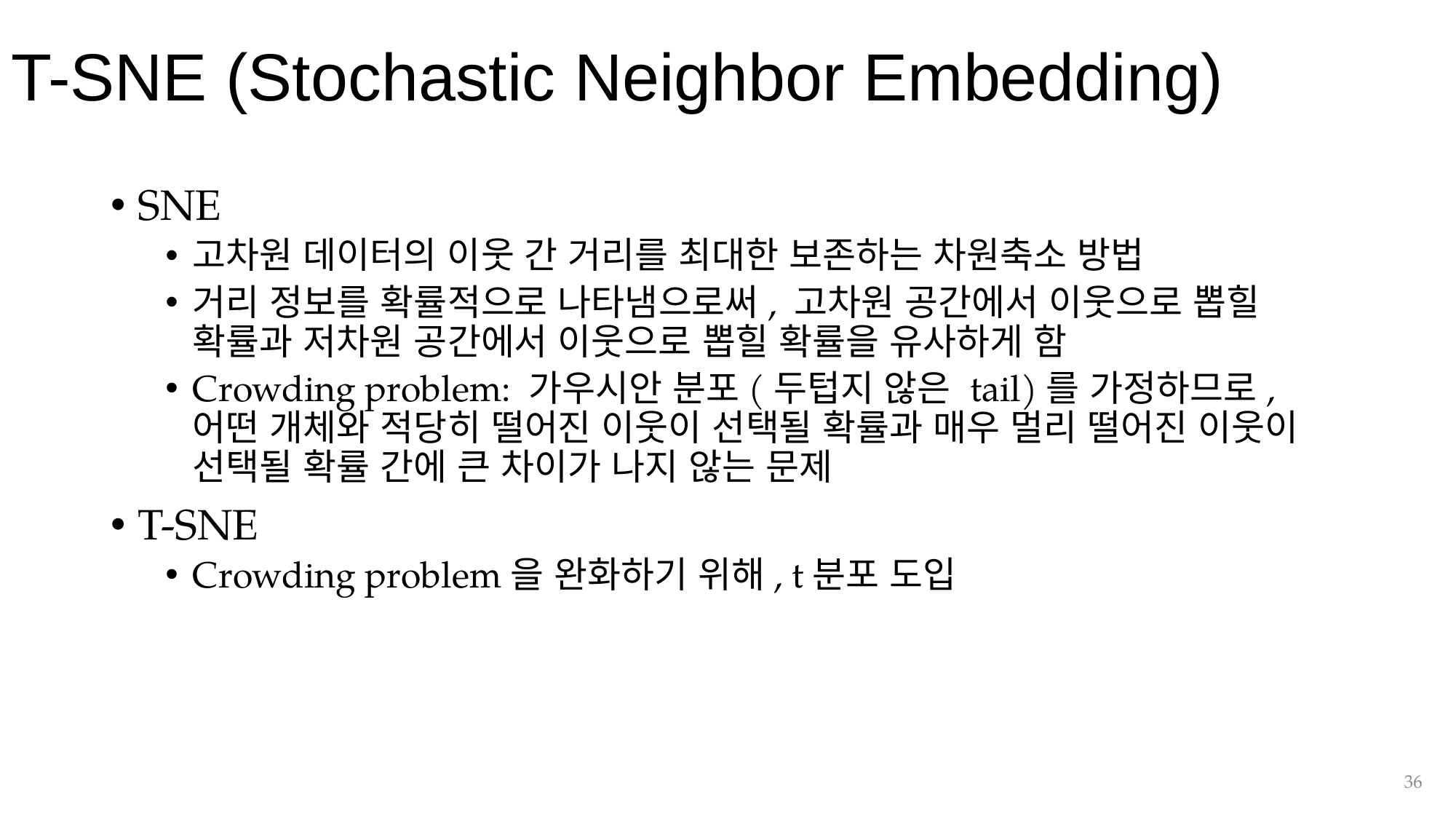

# T-SNE (Stochastic Neighbor Embedding)
SNE
고차원 데이터의 이웃 간 거리를 최대한 보존하는 차원축소 방법
거리 정보를 확률적으로 나타냄으로써, 고차원 공간에서 이웃으로 뽑힐 확률과 저차원 공간에서 이웃으로 뽑힐 확률을 유사하게 함
Crowding problem: 가우시안 분포(두텁지 않은 tail)를 가정하므로, 어떤 개체와 적당히 떨어진 이웃이 선택될 확률과 매우 멀리 떨어진 이웃이 선택될 확률 간에 큰 차이가 나지 않는 문제
T-SNE
Crowding problem을 완화하기 위해, t분포 도입
36